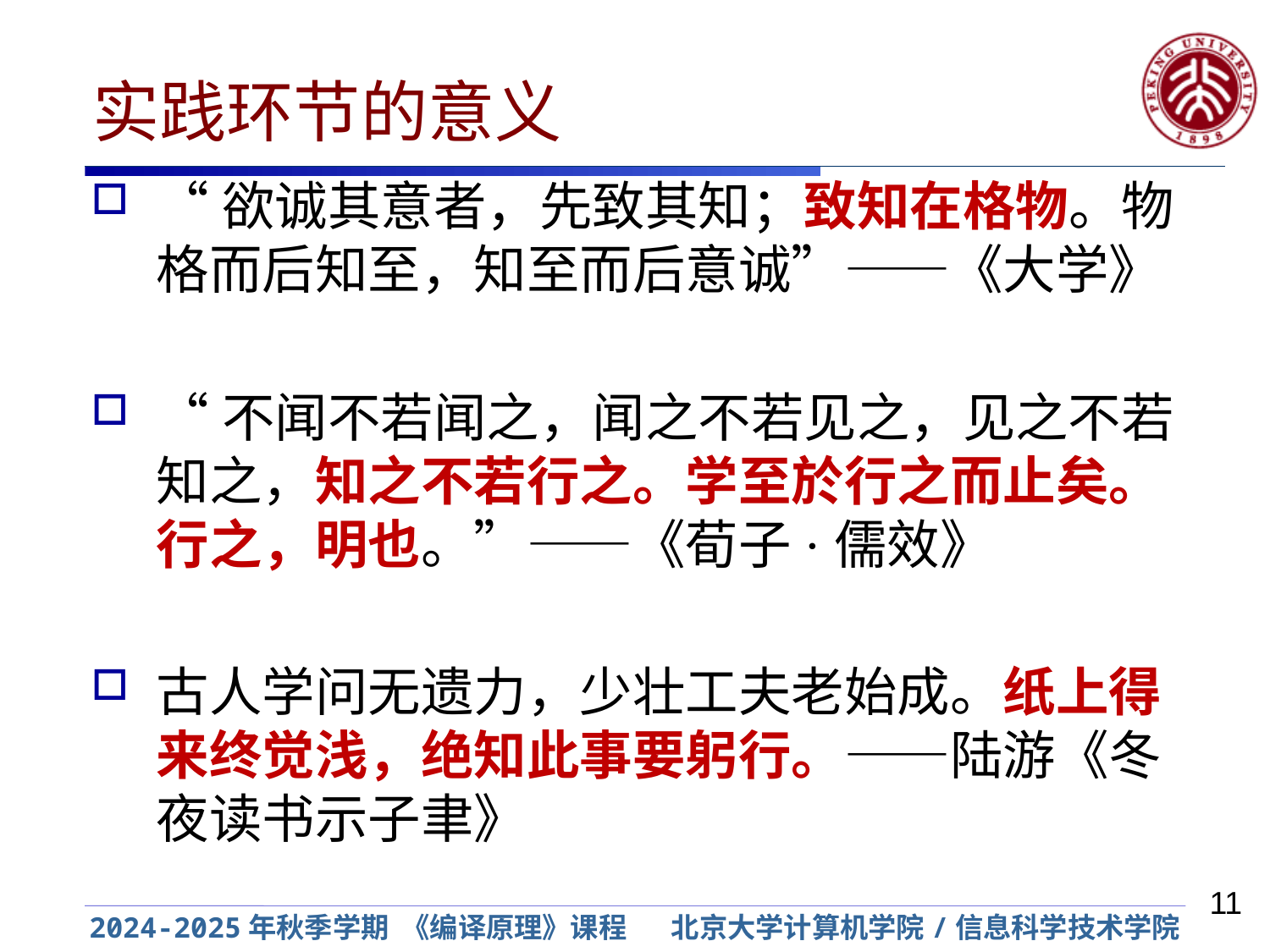

# 实践环节的意义
“欲诚其意者，先致其知；致知在格物。物格而后知至，知至而后意诚”——《大学》

“不闻不若闻之，闻之不若见之，见之不若知之，知之不若行之。学至於行之而止矣。行之，明也。”——《荀子·儒效》

古人学问无遗力，少壮工夫老始成。纸上得来终觉浅，绝知此事要躬行。——陆游《冬夜读书示子聿》